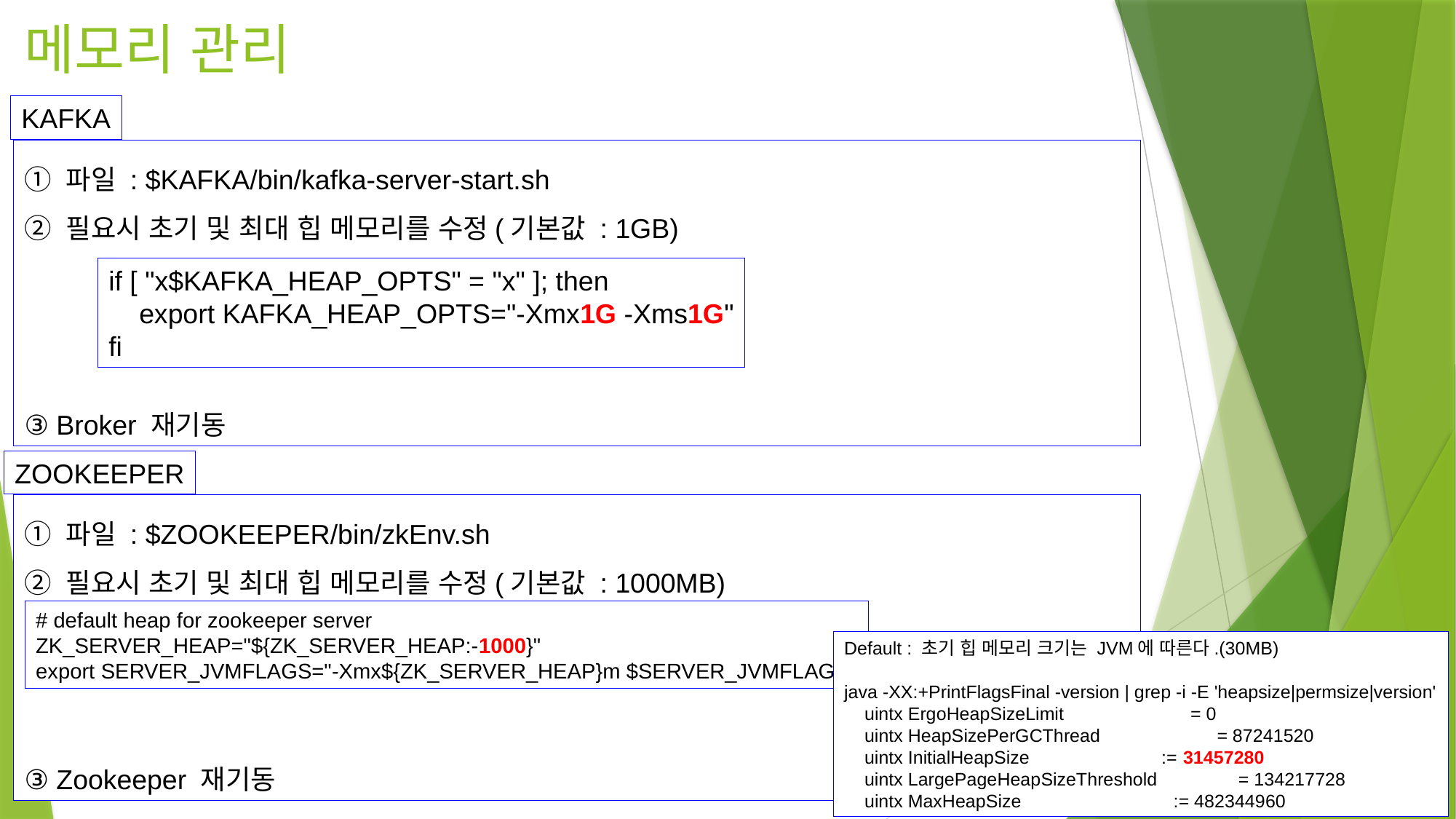

# 메모리 관리
KAFKA
① 파일 : $KAFKA/bin/kafka-server-start.sh
② 필요시 초기 및 최대 힙 메모리를 수정(기본값 : 1GB)

③ Broker 재기동
if [ "x$KAFKA_HEAP_OPTS" = "x" ]; then
    export KAFKA_HEAP_OPTS="-Xmx1G -Xms1G"
fi
ZOOKEEPER
① 파일 : $ZOOKEEPER/bin/zkEnv.sh
② 필요시 초기 및 최대 힙 메모리를 수정(기본값 : 1000MB)

③ Zookeeper 재기동
# default heap for zookeeper server
ZK_SERVER_HEAP="${ZK_SERVER_HEAP:-1000}"
export SERVER_JVMFLAGS="-Xmx${ZK_SERVER_HEAP}m $SERVER_JVMFLAGS"
Default : 초기 힙 메모리 크기는 JVM에 따른다.(30MB)
java -XX:+PrintFlagsFinal -version | grep -i -E 'heapsize|permsize|version'
    uintx ErgoHeapSizeLimit                         = 0
    uintx HeapSizePerGCThread                       = 87241520
    uintx InitialHeapSize                          := 31457280
    uintx LargePageHeapSizeThreshold                = 134217728
    uintx MaxHeapSize                              := 482344960